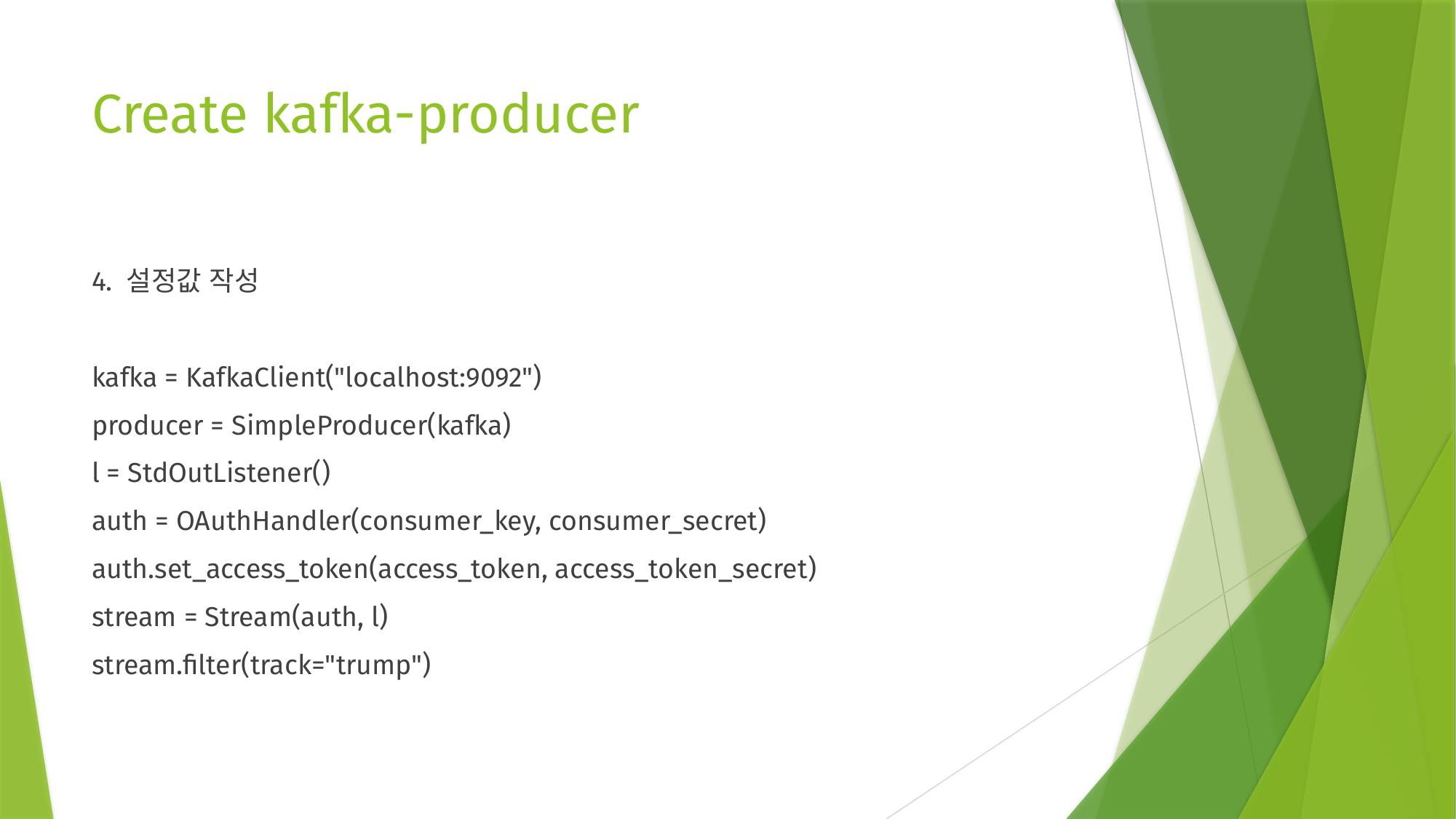

# Create kafka-producer
4. 설정값 작성

kafka = KafkaClient("localhost:9092")
producer = SimpleProducer(kafka)
l = StdOutListener()
auth = OAuthHandler(consumer_key, consumer_secret)
auth.set_access_token(access_token, access_token_secret)
stream = Stream(auth, l)
stream.filter(track="trump")